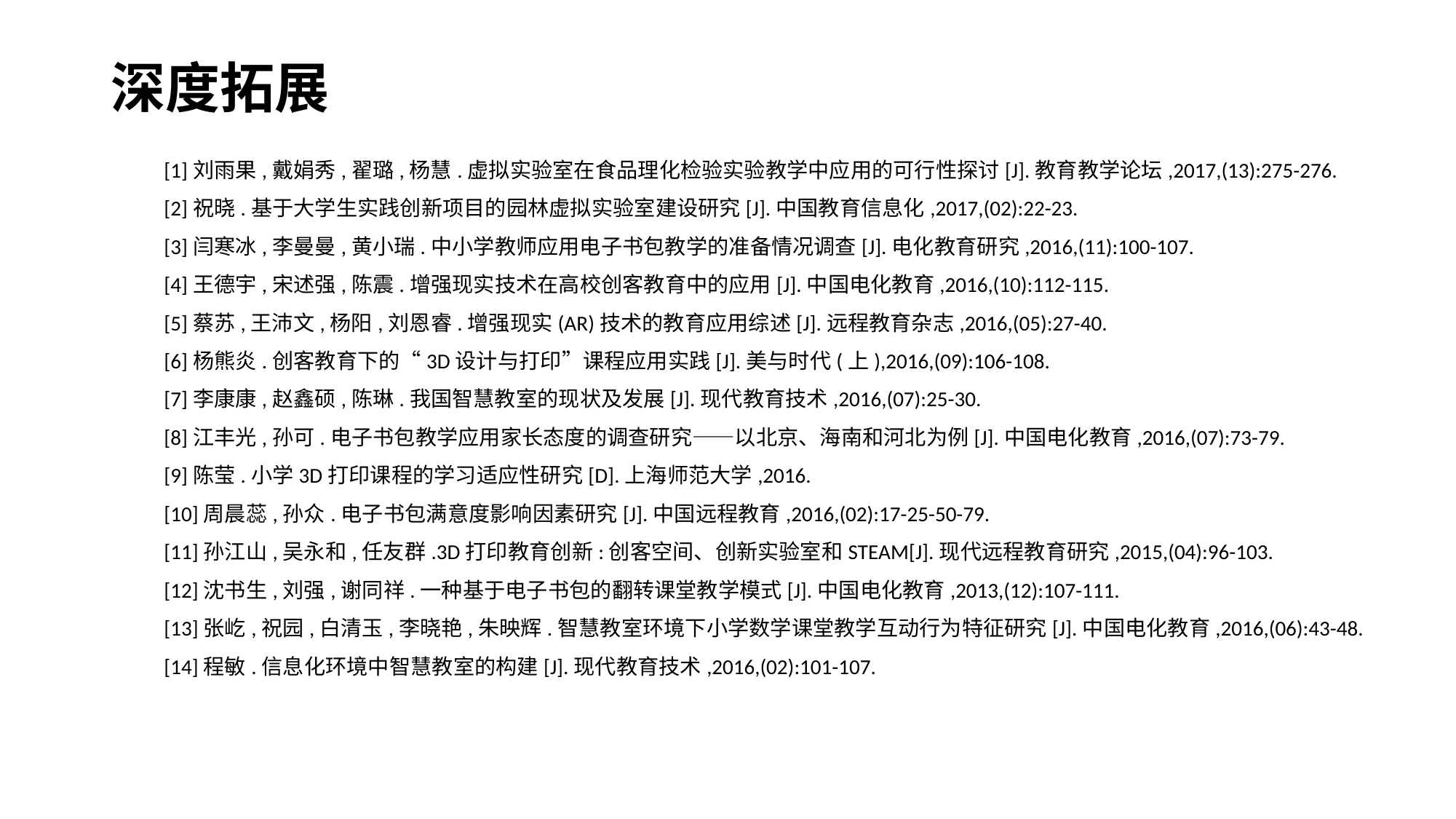

# 深度拓展
[1]刘雨果,戴娟秀,翟璐,杨慧.虚拟实验室在食品理化检验实验教学中应用的可行性探讨[J].教育教学论坛,2017,(13):275-276.
[2]祝晓.基于大学生实践创新项目的园林虚拟实验室建设研究[J].中国教育信息化,2017,(02):22-23.
[3]闫寒冰,李曼曼,黄小瑞.中小学教师应用电子书包教学的准备情况调查[J].电化教育研究,2016,(11):100-107.
[4]王德宇,宋述强,陈震.增强现实技术在高校创客教育中的应用[J].中国电化教育,2016,(10):112-115.
[5]蔡苏,王沛文,杨阳,刘恩睿.增强现实(AR)技术的教育应用综述[J].远程教育杂志,2016,(05):27-40.
[6]杨熊炎.创客教育下的“3D设计与打印”课程应用实践[J].美与时代(上),2016,(09):106-108.
[7]李康康,赵鑫硕,陈琳.我国智慧教室的现状及发展[J].现代教育技术,2016,(07):25-30.
[8]江丰光,孙可.电子书包教学应用家长态度的调查研究——以北京、海南和河北为例[J].中国电化教育,2016,(07):73-79.
[9]陈莹.小学3D打印课程的学习适应性研究[D].上海师范大学,2016.
[10]周晨蕊,孙众.电子书包满意度影响因素研究[J].中国远程教育,2016,(02):17-25-50-79.
[11]孙江山,吴永和,任友群.3D打印教育创新:创客空间、创新实验室和STEAM[J].现代远程教育研究,2015,(04):96-103.
[12]沈书生,刘强,谢同祥.一种基于电子书包的翻转课堂教学模式[J].中国电化教育,2013,(12):107-111.
[13]张屹,祝园,白清玉,李晓艳,朱映辉.智慧教室环境下小学数学课堂教学互动行为特征研究[J].中国电化教育,2016,(06):43-48.
[14]程敏.信息化环境中智慧教室的构建[J].现代教育技术,2016,(02):101-107.